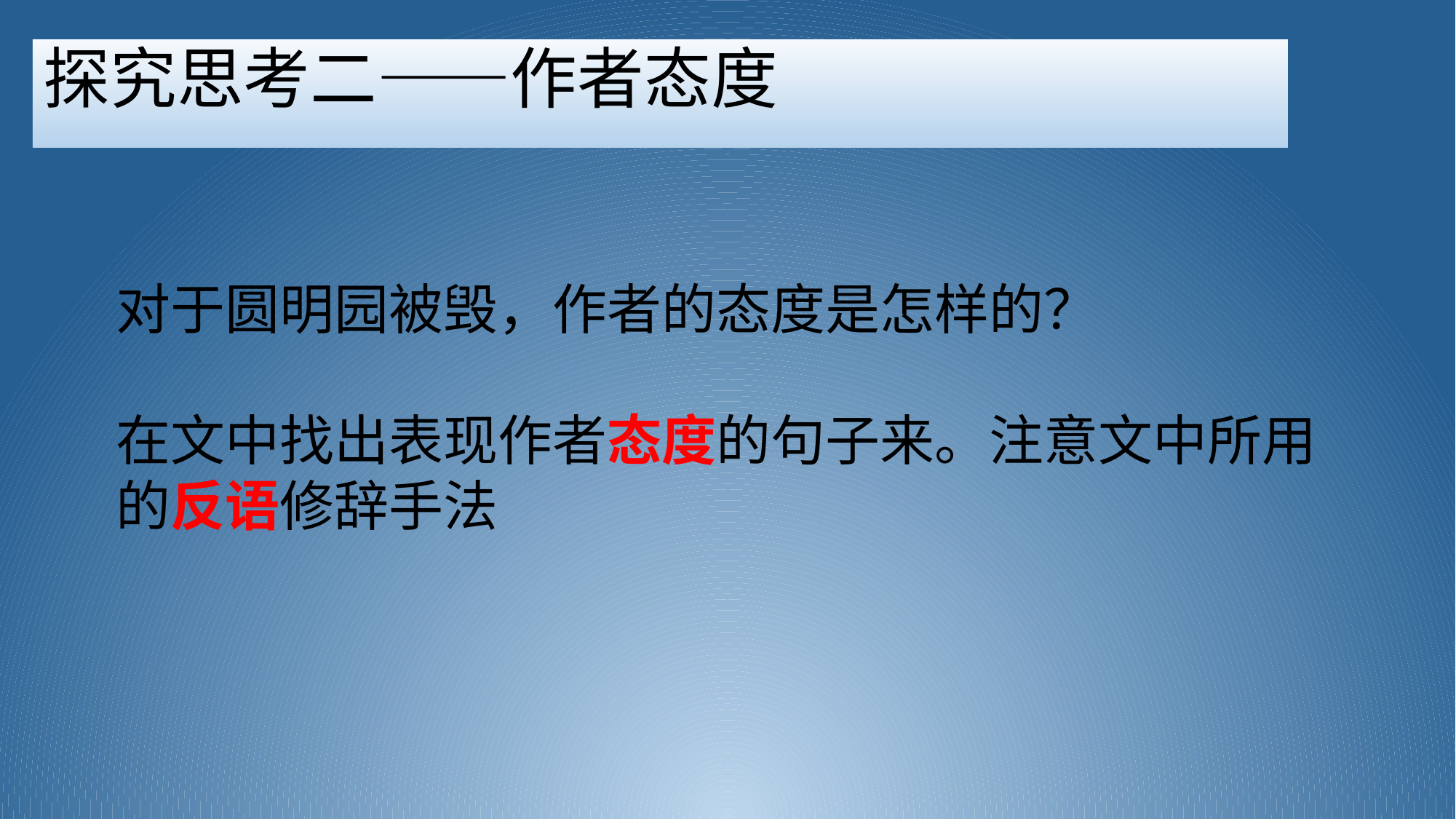

探究思考二——作者态度

对于圆明园被毁，作者的态度是怎样的？

在文中找出表现作者态度的句子来。注意文中所用
的反语修辞手法